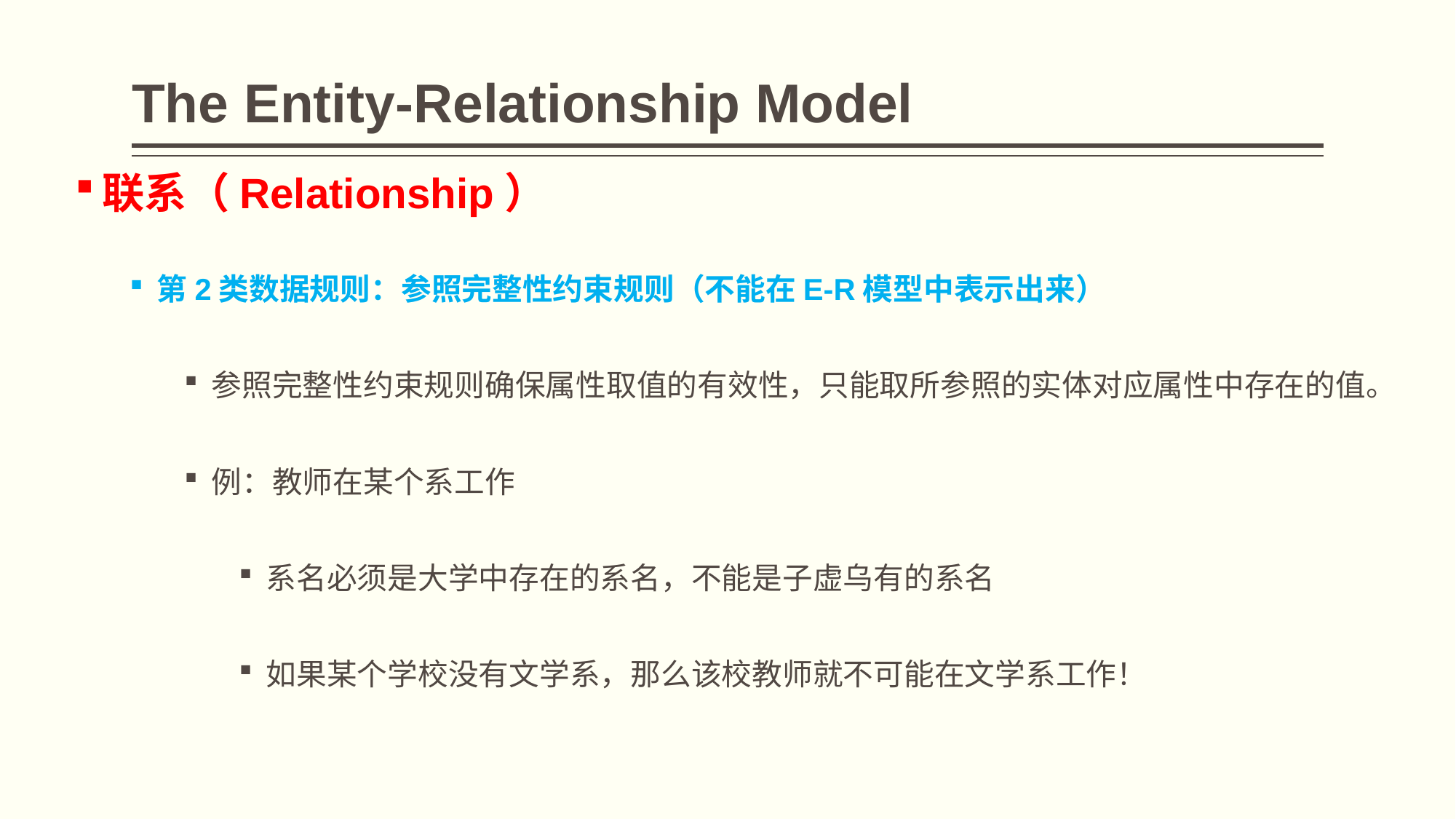

# The Entity-Relationship Model
联系（Relationship）

第2类数据规则：参照完整性约束规则（不能在E-R模型中表示出来）

参照完整性约束规则确保属性取值的有效性，只能取所参照的实体对应属性中存在的值。

例：教师在某个系工作

系名必须是大学中存在的系名，不能是子虚乌有的系名

如果某个学校没有文学系，那么该校教师就不可能在文学系工作！